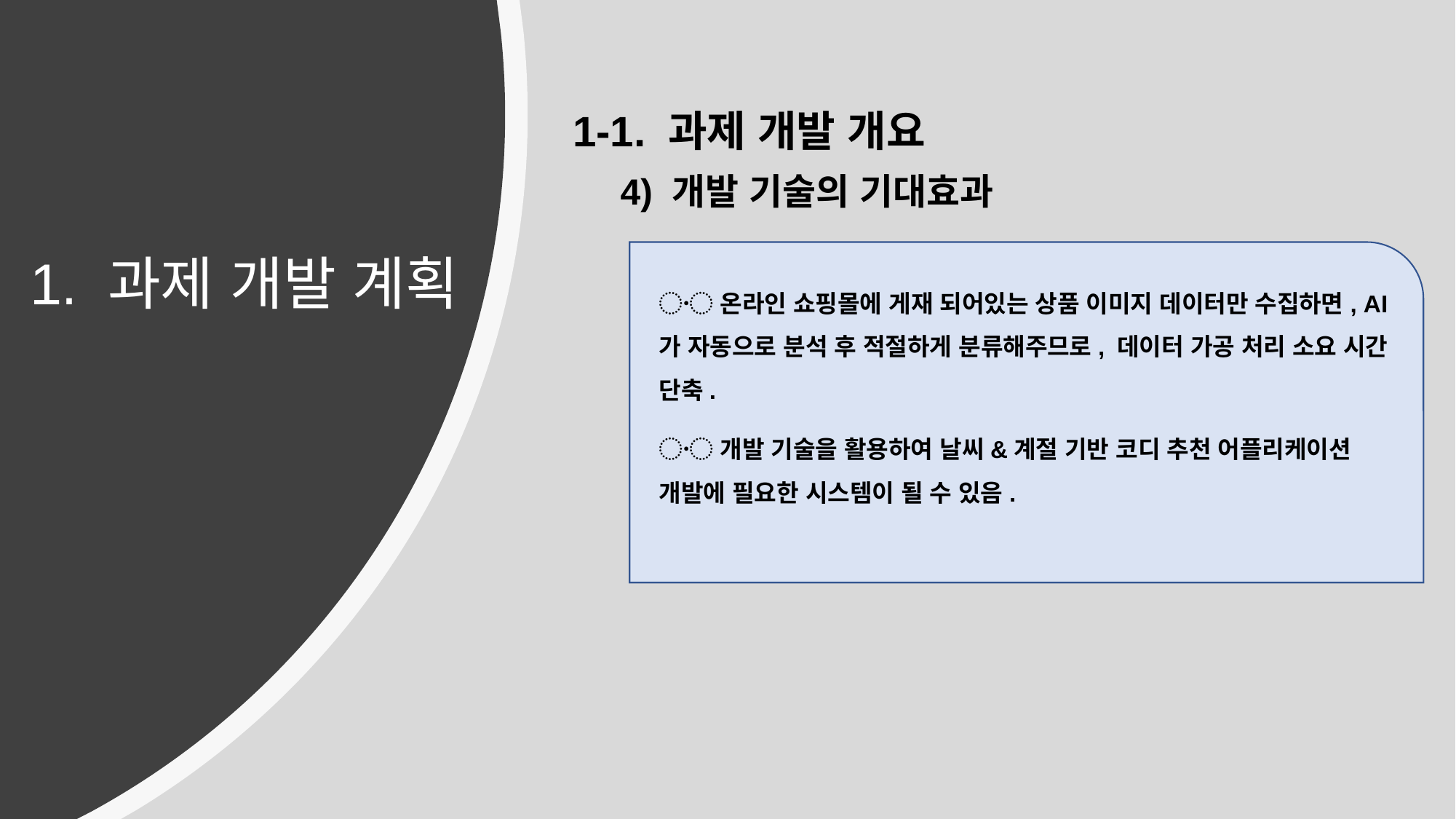

1-1. 과제 개발 개요
4) 개발 기술의 기대효과
1. 과제 개발 계획

〮 온라인 쇼핑몰에 게재 되어있는 상품 이미지 데이터만 수집하면, AI가 자동으로 분석 후 적절하게 분류해주므로, 데이터 가공 처리 소요 시간 단축.
〮 개발 기술을 활용하여 날씨&계절 기반 코디 추천 어플리케이션 개발에 필요한 시스템이 될 수 있음.